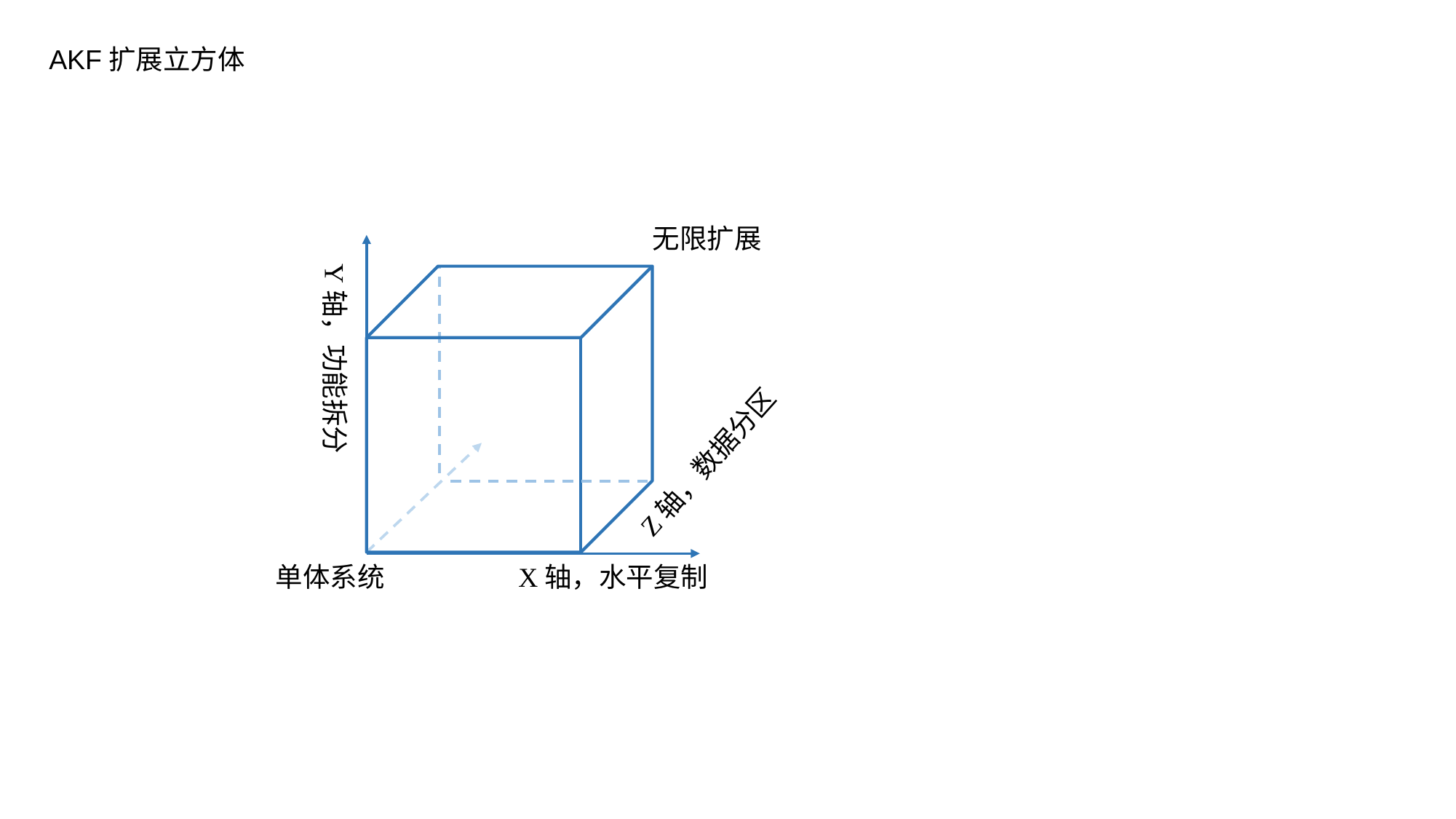

# AKF扩展立方体
无限扩展
Y轴，功能拆分

Z轴，数据分区
单体系统
X轴，水平复制